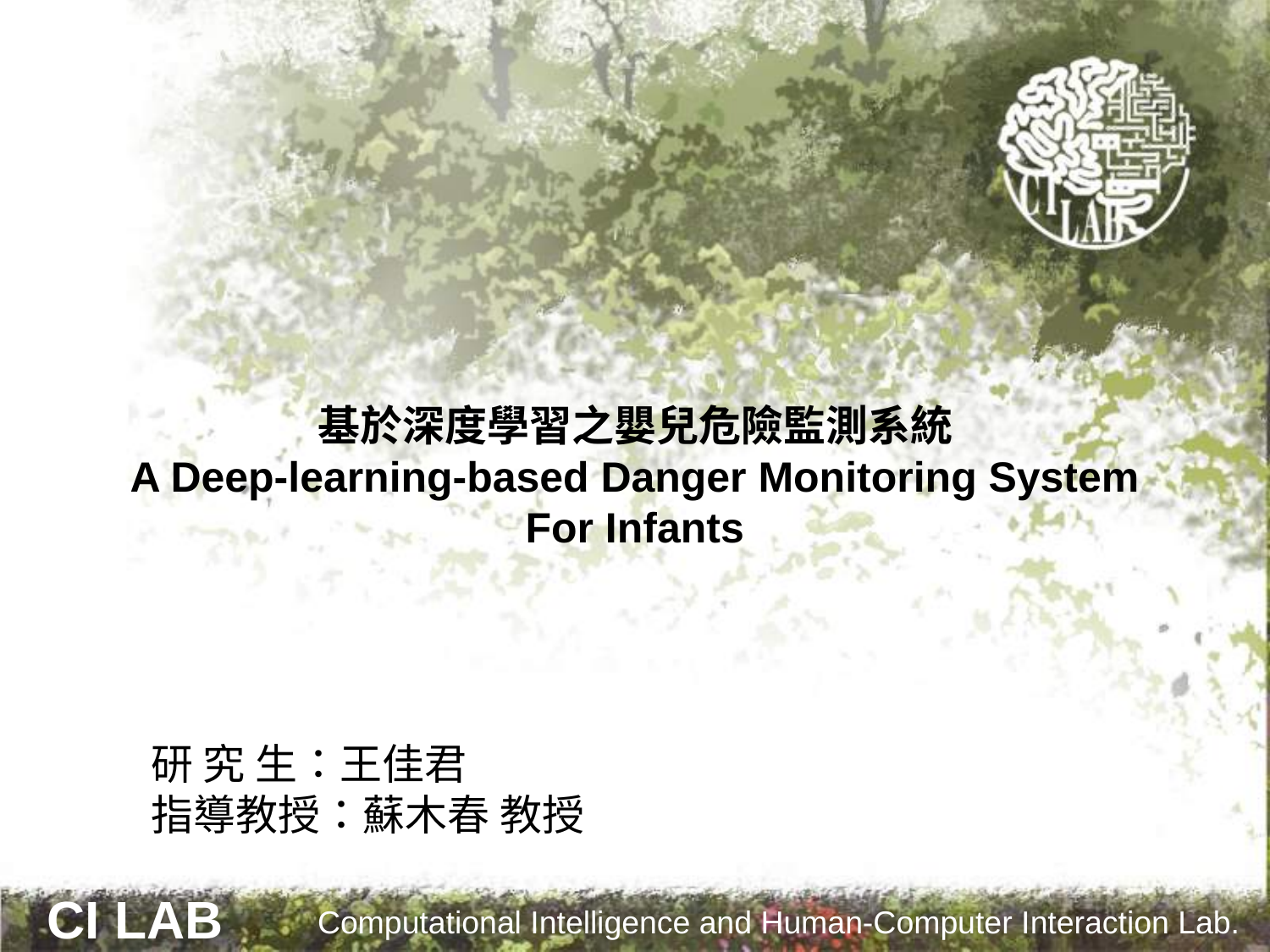

基於深度學習之嬰兒危險監測系統
A Deep-learning-based Danger Monitoring System
For Infants
研 究 生：王佳君
指導教授：蘇木春 教授